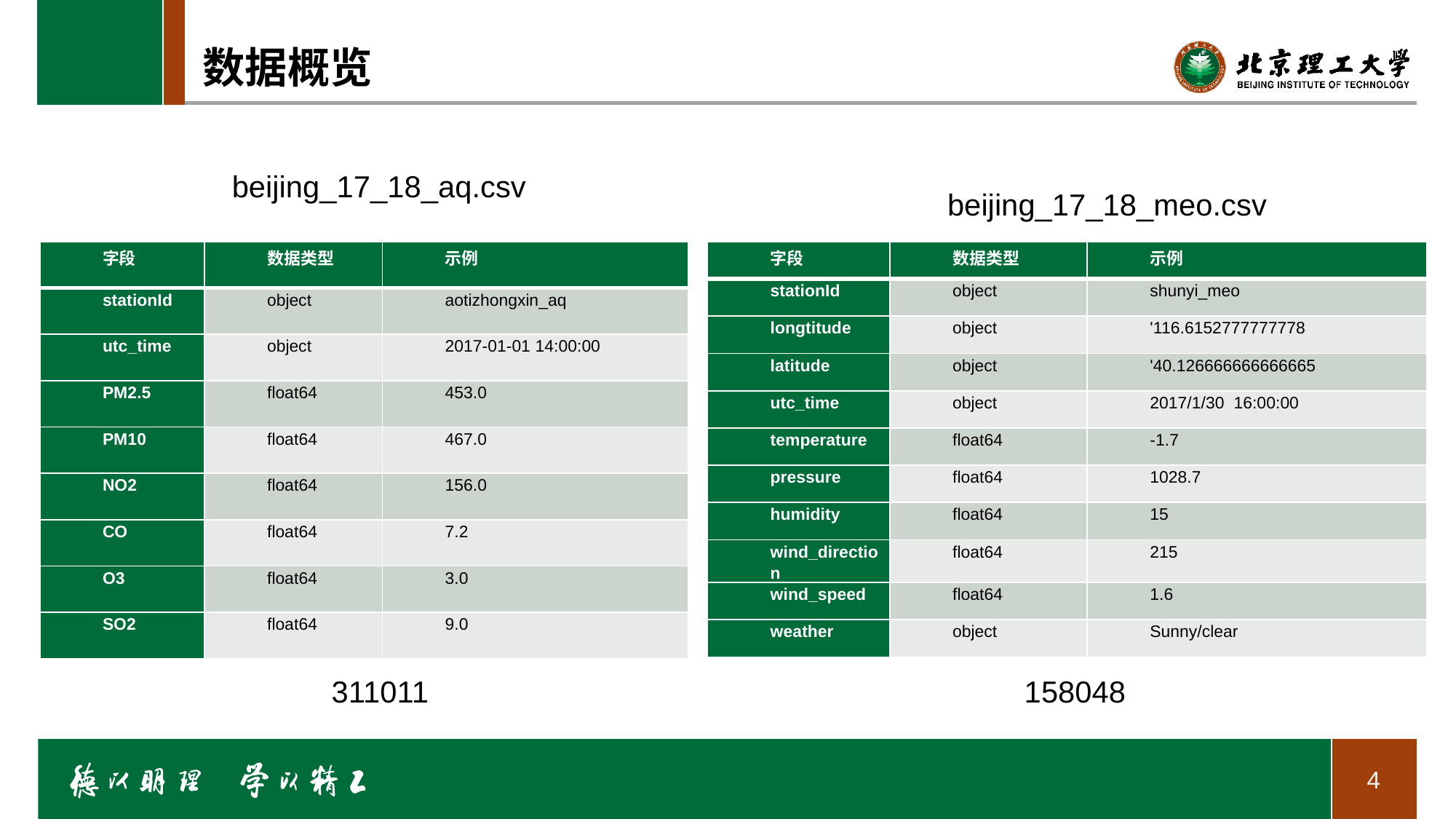

# 数据概览
beijing_17_18_aq.csv
beijing_17_18_meo.csv
| 字段 | 数据类型 | 示例 |
| --- | --- | --- |
| stationId | object | aotizhongxin\_aq |
| utc\_time | object | 2017-01-01 14:00:00 |
| PM2.5 | float64 | 453.0 |
| PM10 | float64 | 467.0 |
| NO2 | float64 | 156.0 |
| CO | float64 | 7.2 |
| O3 | float64 | 3.0 |
| SO2 | float64 | 9.0 |
| 字段 | 数据类型 | 示例 |
| --- | --- | --- |
| stationId | object | shunyi\_meo |
| longtitude | object | '116.6152777777778 |
| latitude | object | '40.126666666666665 |
| utc\_time | object | 2017/1/30 16:00:00 |
| temperature | float64 | -1.7 |
| pressure | float64 | 1028.7 |
| humidity | float64 | 15 |
| wind\_direction | float64 | 215 |
| wind\_speed | float64 | 1.6 |
| weather | object | Sunny/clear |
311011
158048